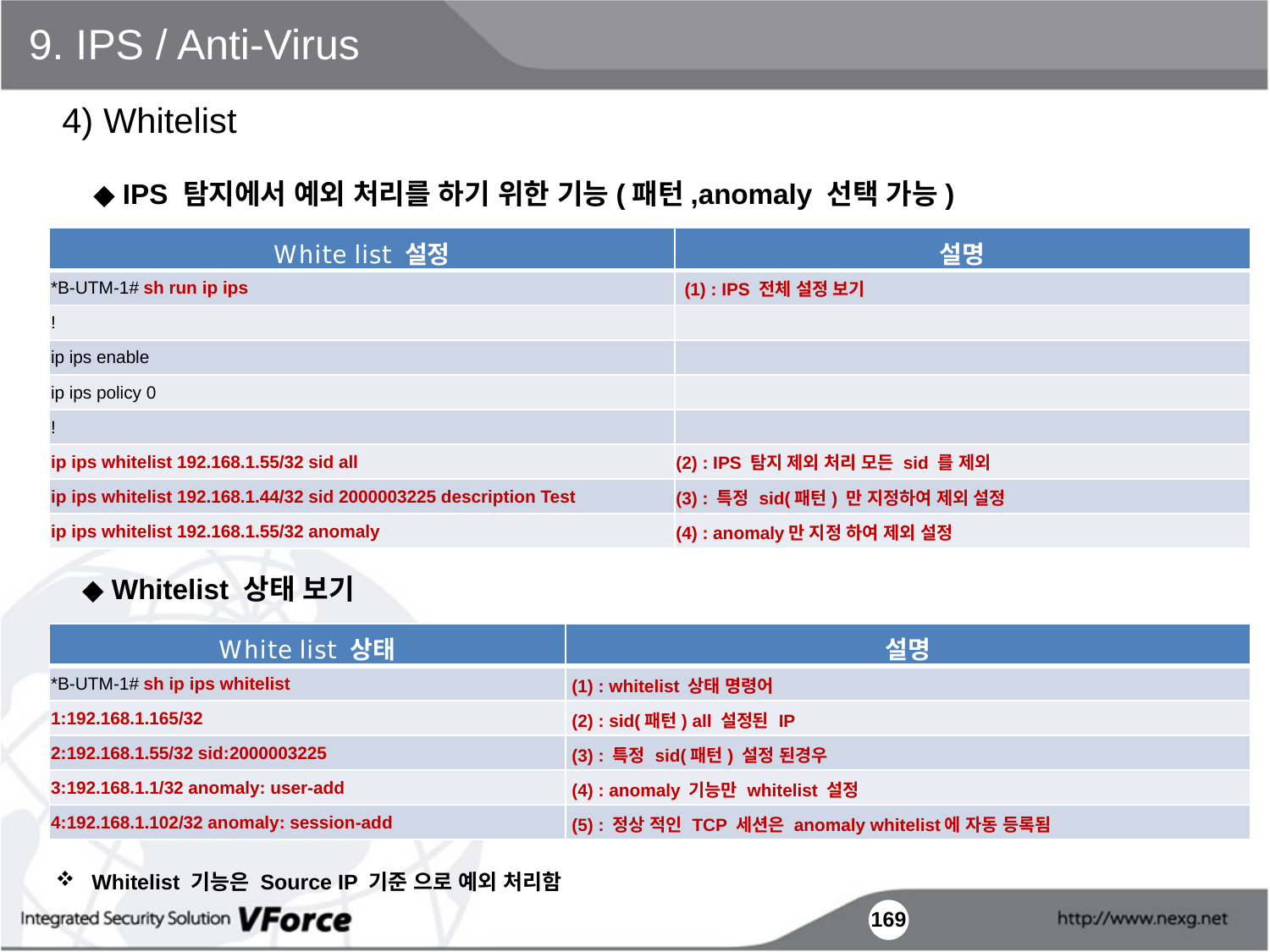

9. IPS / Anti-Virus
4) Whitelist
◆ IPS 탐지에서 예외 처리를 하기 위한 기능(패턴,anomaly 선택 가능)
| White list 설정 | 설명 |
| --- | --- |
| \*B-UTM-1# sh run ip ips | (1) : IPS 전체 설정 보기 |
| ! |  |
| ip ips enable |  |
| ip ips policy 0 |  |
| ! |  |
| ip ips whitelist 192.168.1.55/32 sid all | (2) : IPS 탐지 제외 처리 모든 sid 를 제외 |
| ip ips whitelist 192.168.1.44/32 sid 2000003225 description Test | (3) : 특정 sid(패턴) 만 지정하여 제외 설정 |
| ip ips whitelist 192.168.1.55/32 anomaly | (4) : anomaly만 지정 하여 제외 설정 |
◆ Whitelist 상태 보기
| White list 상태 | 설명 |
| --- | --- |
| \*B-UTM-1# sh ip ips whitelist | (1) : whitelist 상태 명령어 |
| 1:192.168.1.165/32 | (2) : sid(패턴) all 설정된 IP |
| 2:192.168.1.55/32 sid:2000003225 | (3) : 특정 sid(패턴) 설정 된경우 |
| 3:192.168.1.1/32 anomaly: user-add | (4) : anomaly 기능만 whitelist 설정 |
| 4:192.168.1.102/32 anomaly: session-add | (5) : 정상 적인 TCP 세션은 anomaly whitelist에 자동 등록됨 |
 Whitelist 기능은 Source IP 기준 으로 예외 처리함